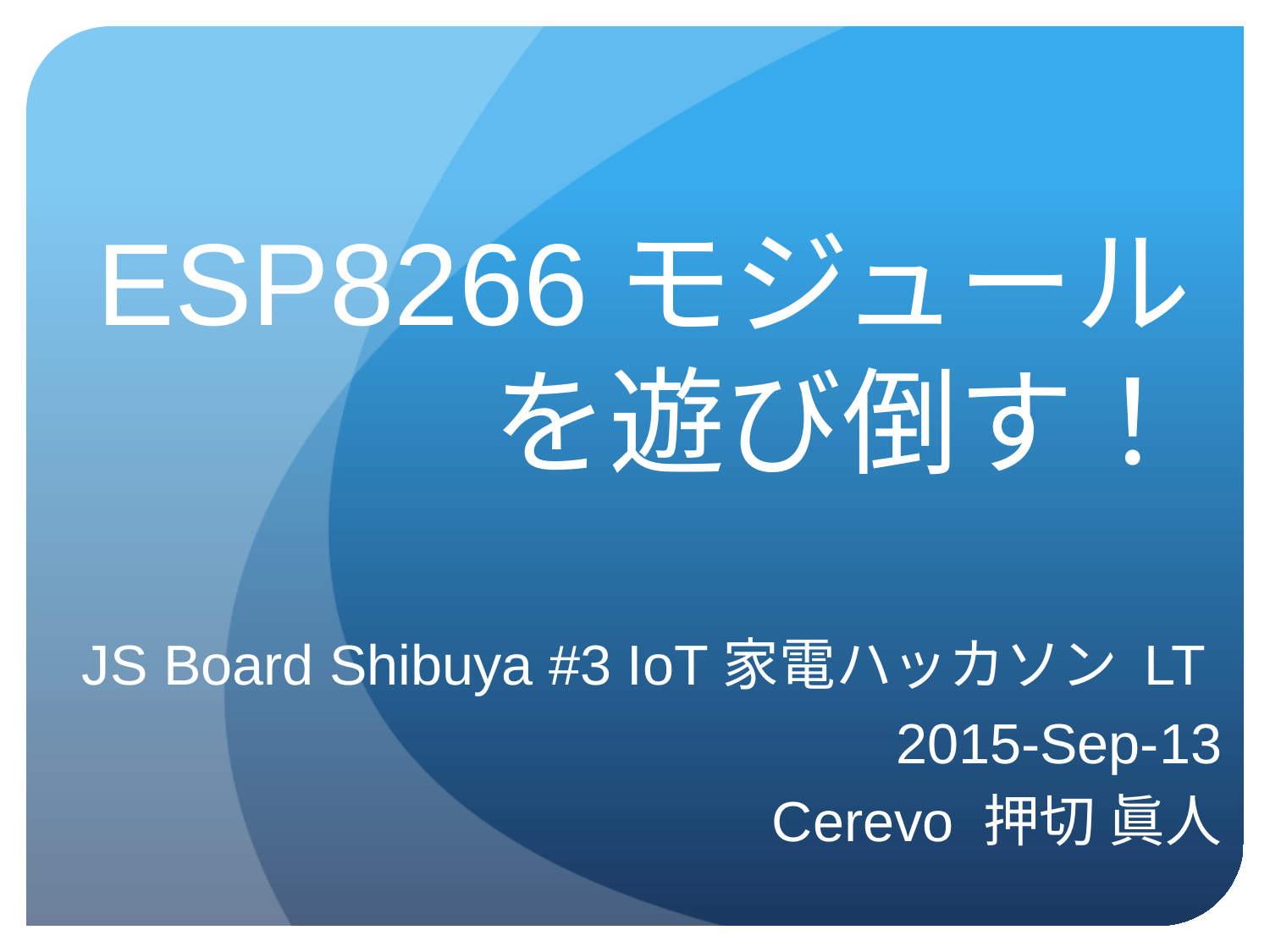

# ESP8266モジュール を遊び倒す！

JS Board Shibuya #3 IoT家電ハッカソン LT
2015-Sep-13
Cerevo 押切 眞人